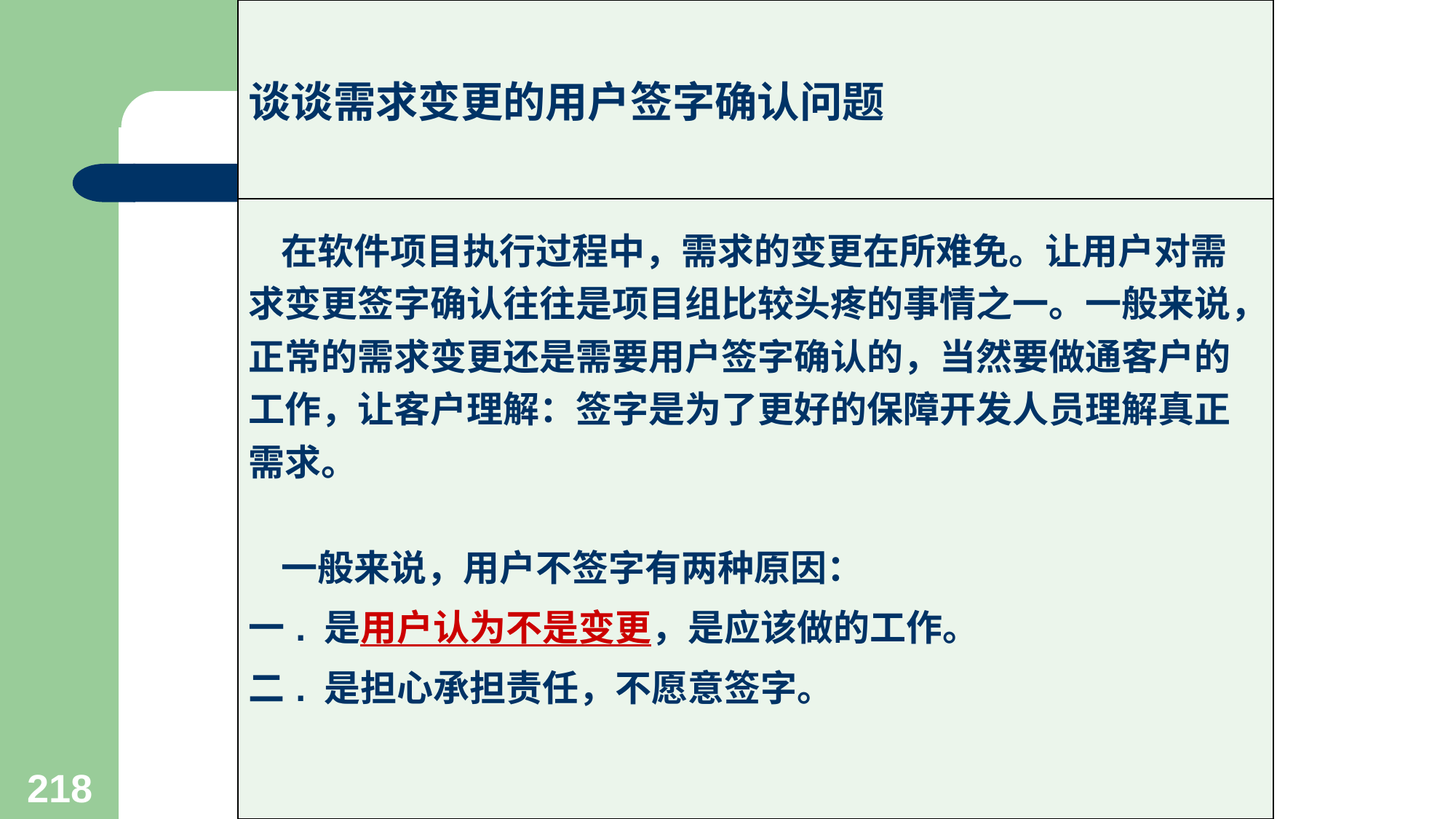

| 谈谈需求变更的用户签字确认问题 |
| --- |
| 在软件项目执行过程中，需求的变更在所难免。让用户对需求变更签字确认往往是项目组比较头疼的事情之一。一般来说，正常的需求变更还是需要用户签字确认的，当然要做通客户的工作，让客户理解：签字是为了更好的保障开发人员理解真正需求。       一般来说，用户不签字有两种原因： 一. 是用户认为不是变更，是应该做的工作。 二. 是担心承担责任，不愿意签字。 |
#
218